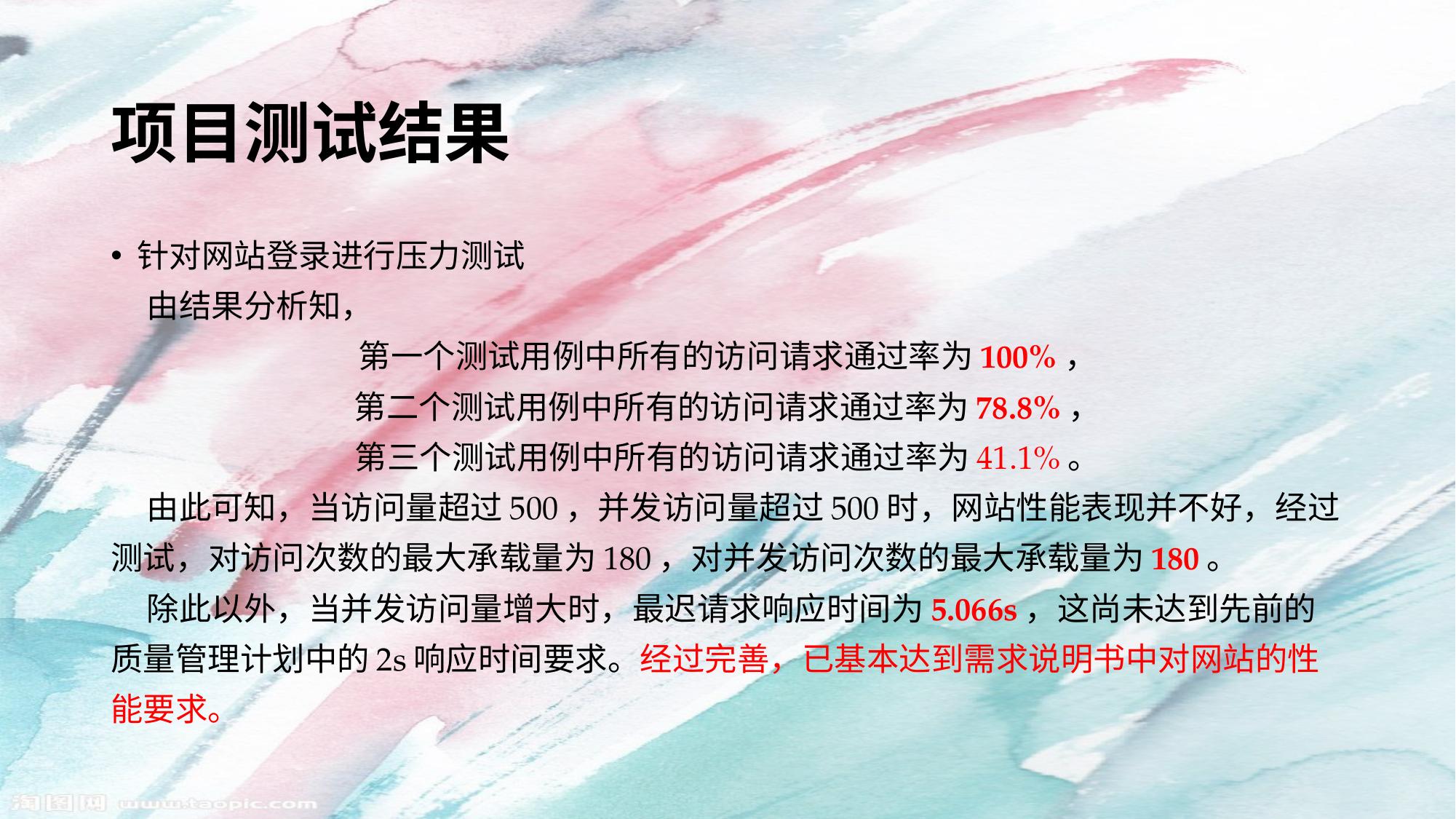

# 项目测试结果
针对网站登录进行压力测试
    由结果分析知，
第一个测试用例中所有的访问请求通过率为100%，
第二个测试用例中所有的访问请求通过率为78.8%，
第三个测试用例中所有的访问请求通过率为41.1%。
    由此可知，当访问量超过500，并发访问量超过500时，网站性能表现并不好，经过测试，对访问次数的最大承载量为180，对并发访问次数的最大承载量为180。
    除此以外，当并发访问量增大时，最迟请求响应时间为5.066s，这尚未达到先前的质量管理计划中的2s响应时间要求。经过完善，已基本达到需求说明书中对网站的性能要求。